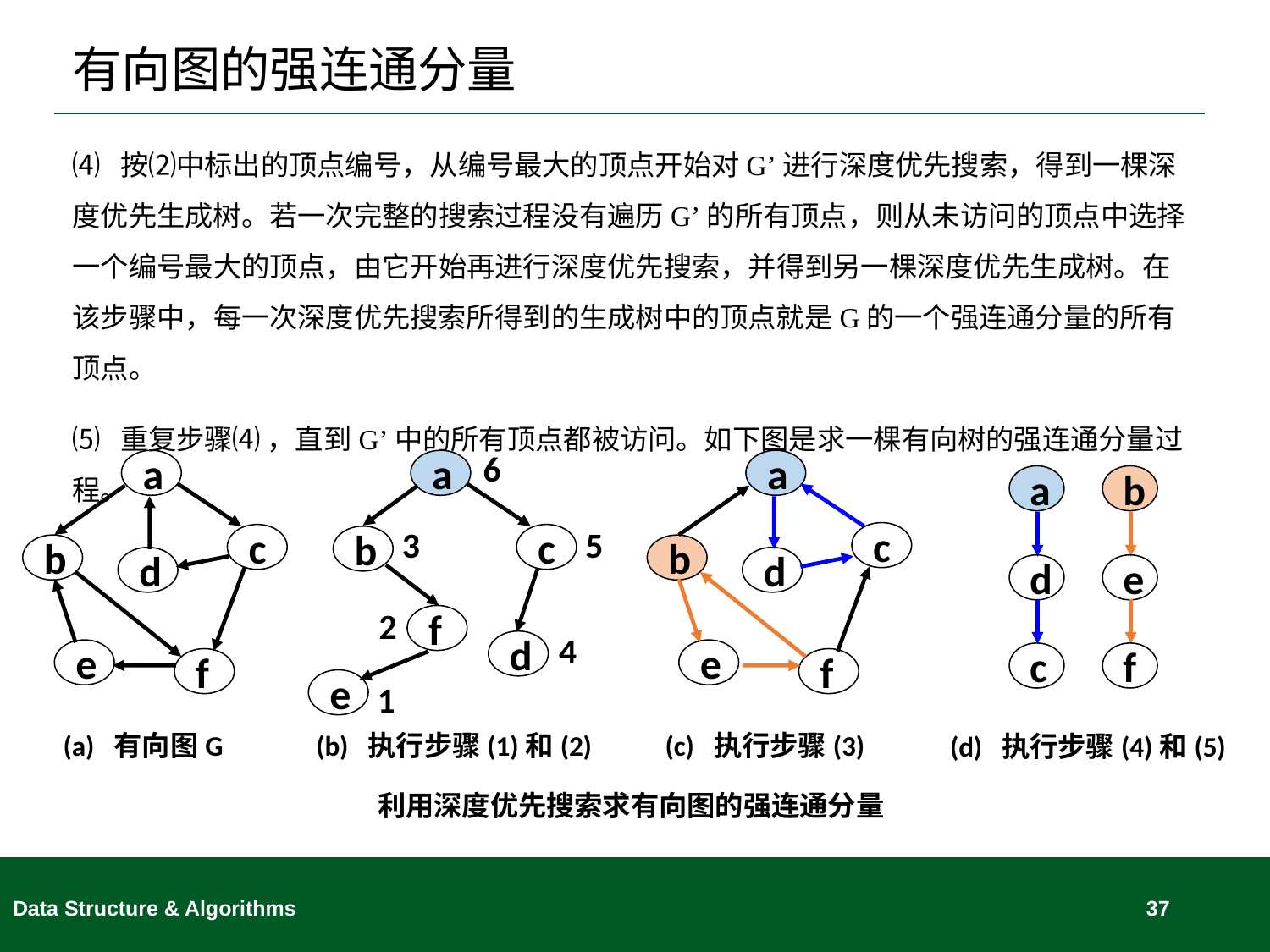

# 有向图的强连通分量
⑷  按⑵中标出的顶点编号，从编号最大的顶点开始对G’进行深度优先搜索，得到一棵深度优先生成树。若一次完整的搜索过程没有遍历G’的所有顶点，则从未访问的顶点中选择一个编号最大的顶点，由它开始再进行深度优先搜索，并得到另一棵深度优先生成树。在该步骤中，每一次深度优先搜索所得到的生成树中的顶点就是G的一个强连通分量的所有顶点。
⑸  重复步骤⑷ ，直到G’中的所有顶点都被访问。如下图是求一棵有向树的强连通分量过程。

a

c
b
d

e
f

(a)  有向图G
a
6

c
b
3
5

f
2
d
4

e
1
(b)  执行步骤(1)和(2)
a

c
b
d
e
f
(c)  执行步骤(3)
a

d

c
b

e

f
(d)  执行步骤(4)和(5)
利用深度优先搜索求有向图的强连通分量
Data Structure & Algorithms
37